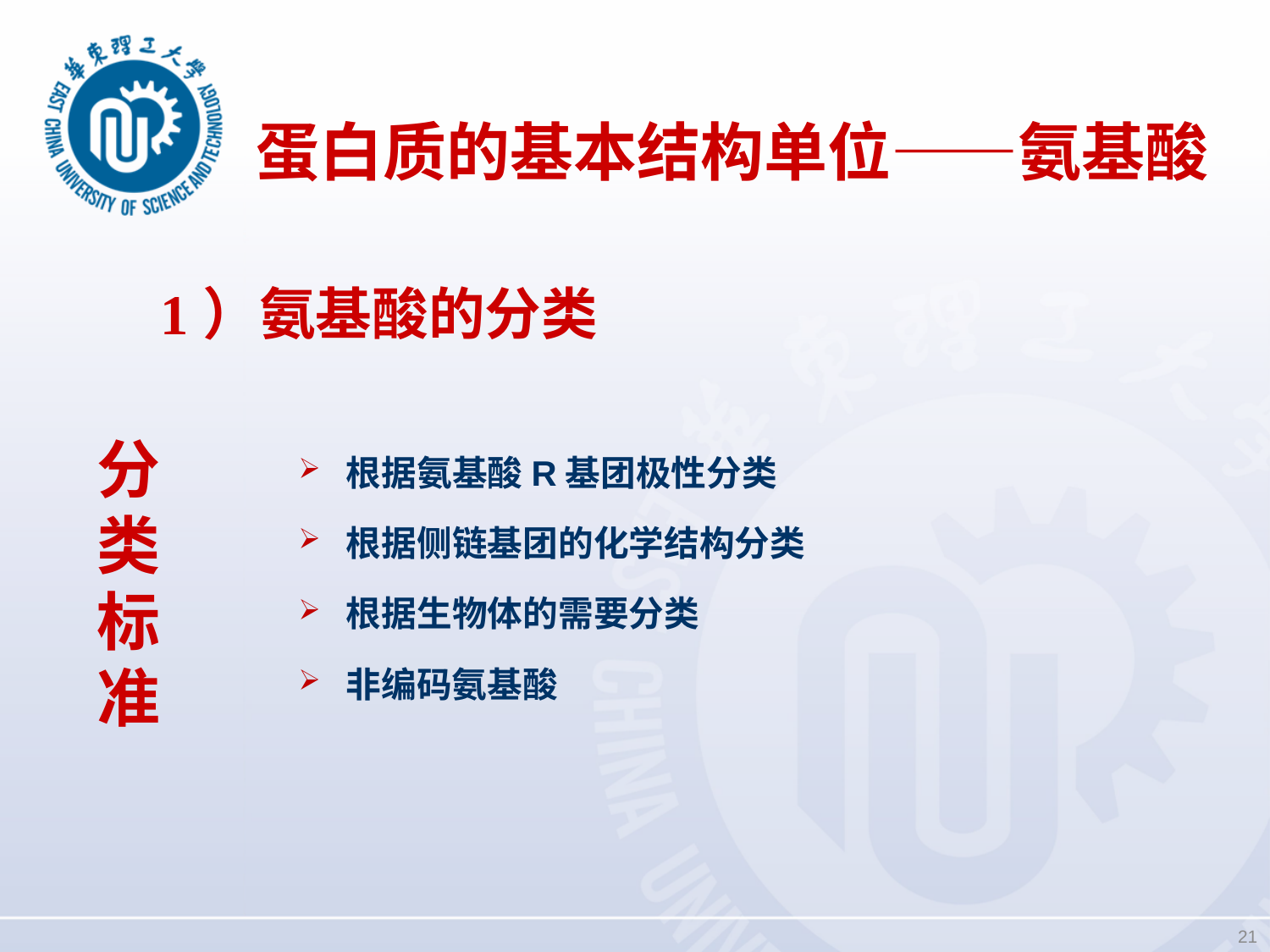

蛋白质的基本结构单位——氨基酸
# 1）氨基酸的分类
分类标准
根据氨基酸R基团极性分类
根据侧链基团的化学结构分类
根据生物体的需要分类
非编码氨基酸
21